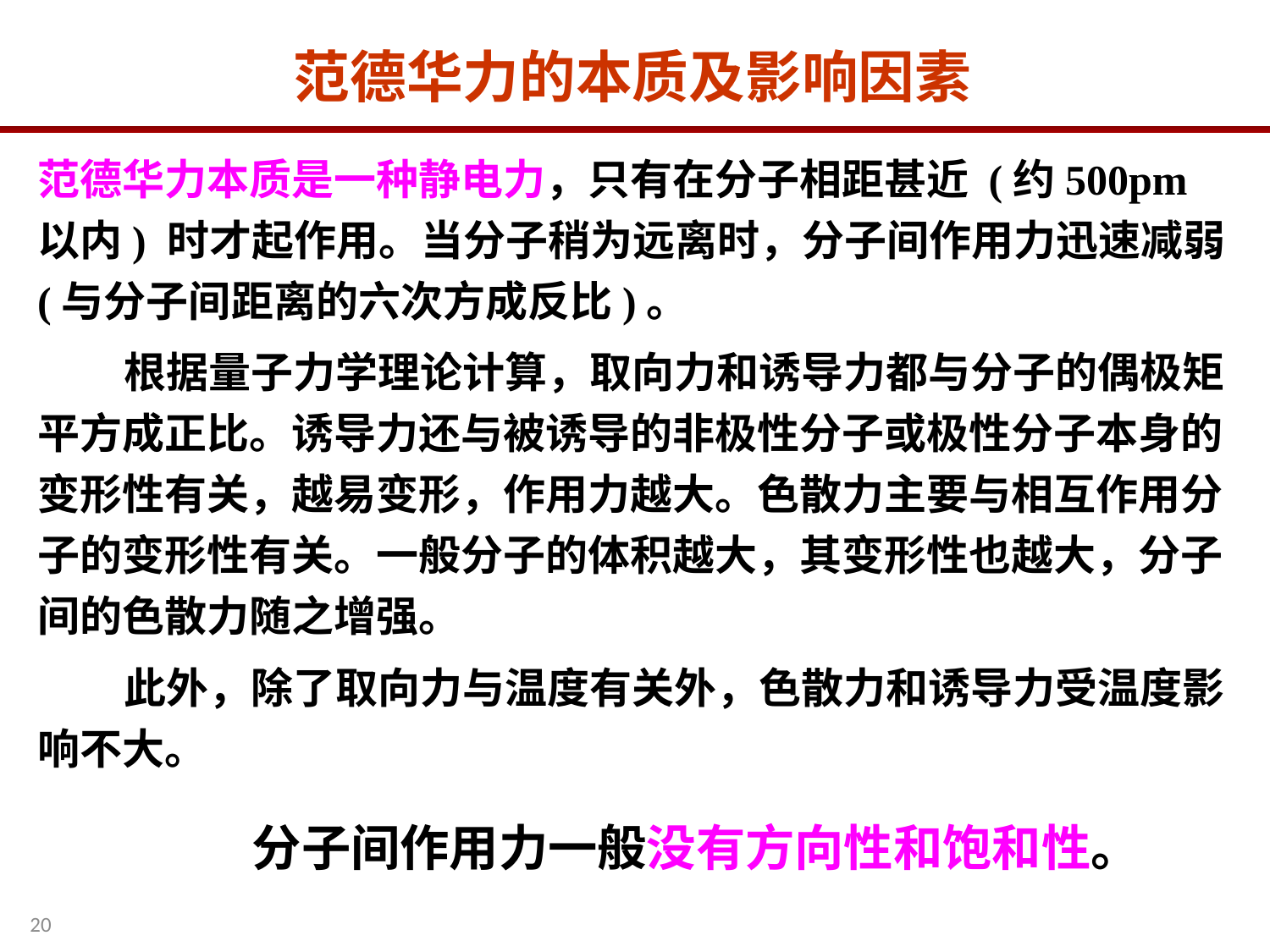

范德华力的本质及影响因素

范德华力本质是一种静电力，只有在分子相距甚近 (约500pm以内) 时才起作用。当分子稍为远离时，分子间作用力迅速减弱 (与分子间距离的六次方成反比)。
        根据量子力学理论计算，取向力和诱导力都与分子的偶极矩平方成正比。诱导力还与被诱导的非极性分子或极性分子本身的变形性有关，越易变形，作用力越大。色散力主要与相互作用分子的变形性有关。一般分子的体积越大，其变形性也越大，分子间的色散力随之增强。
        此外，除了取向力与温度有关外，色散力和诱导力受温度影响不大。
 分子间作用力一般没有方向性和饱和性。
20